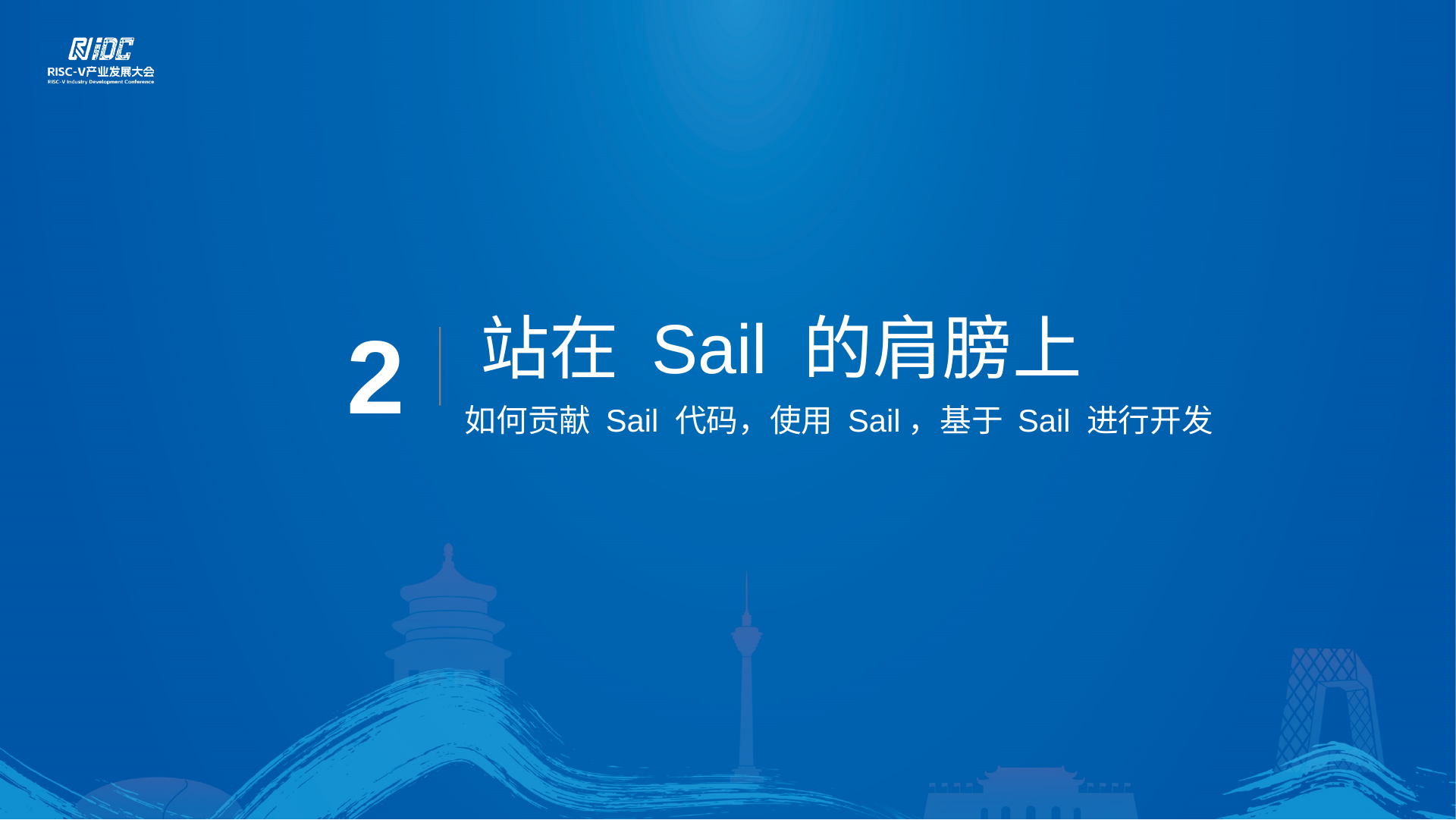

站在 Sail 的肩膀上
  2

如何贡献 Sail 代码，使用 Sail，基于 Sail 进行开发